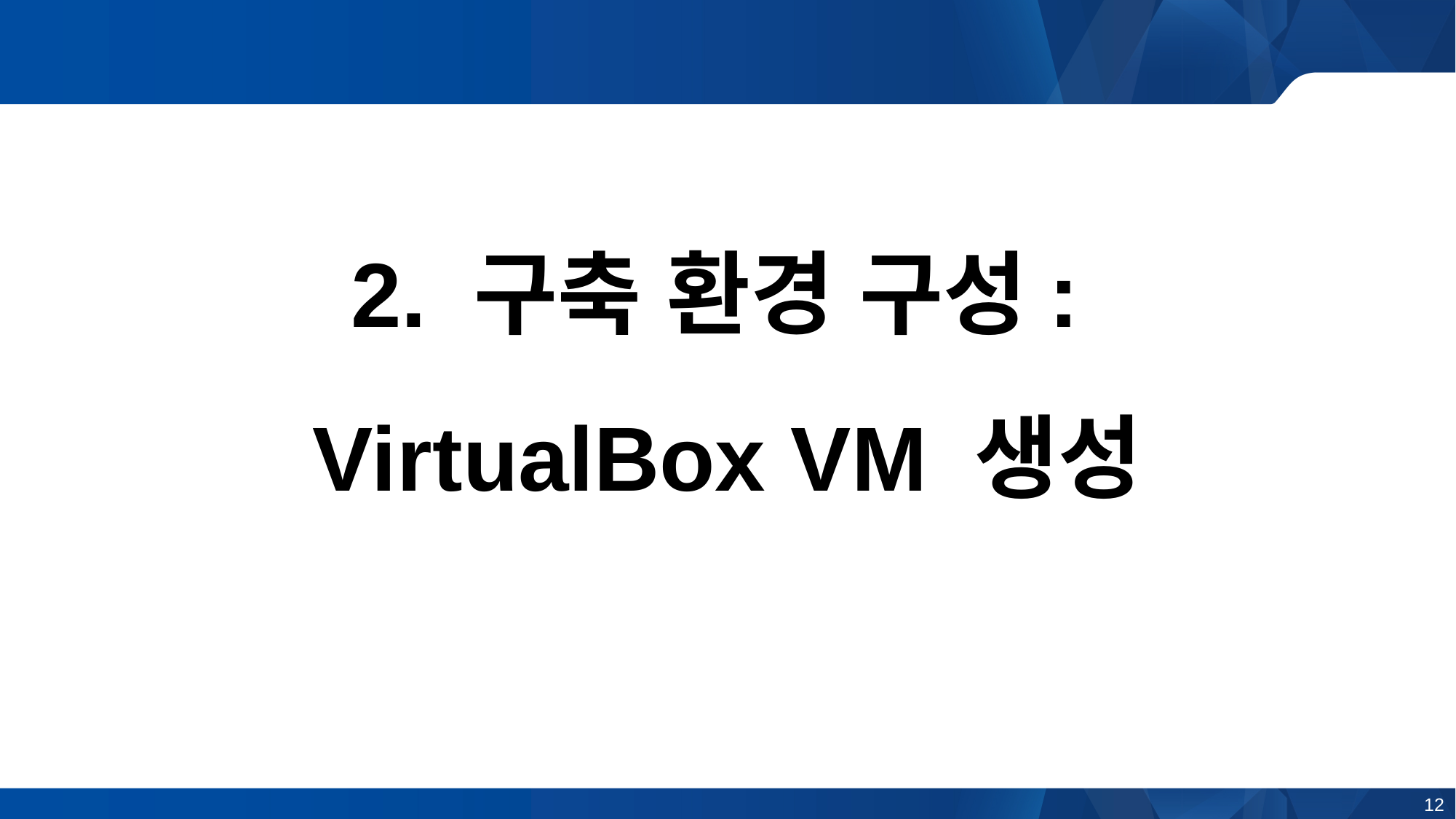

# 2. 구축 환경 구성: VirtualBox VM 생성
12